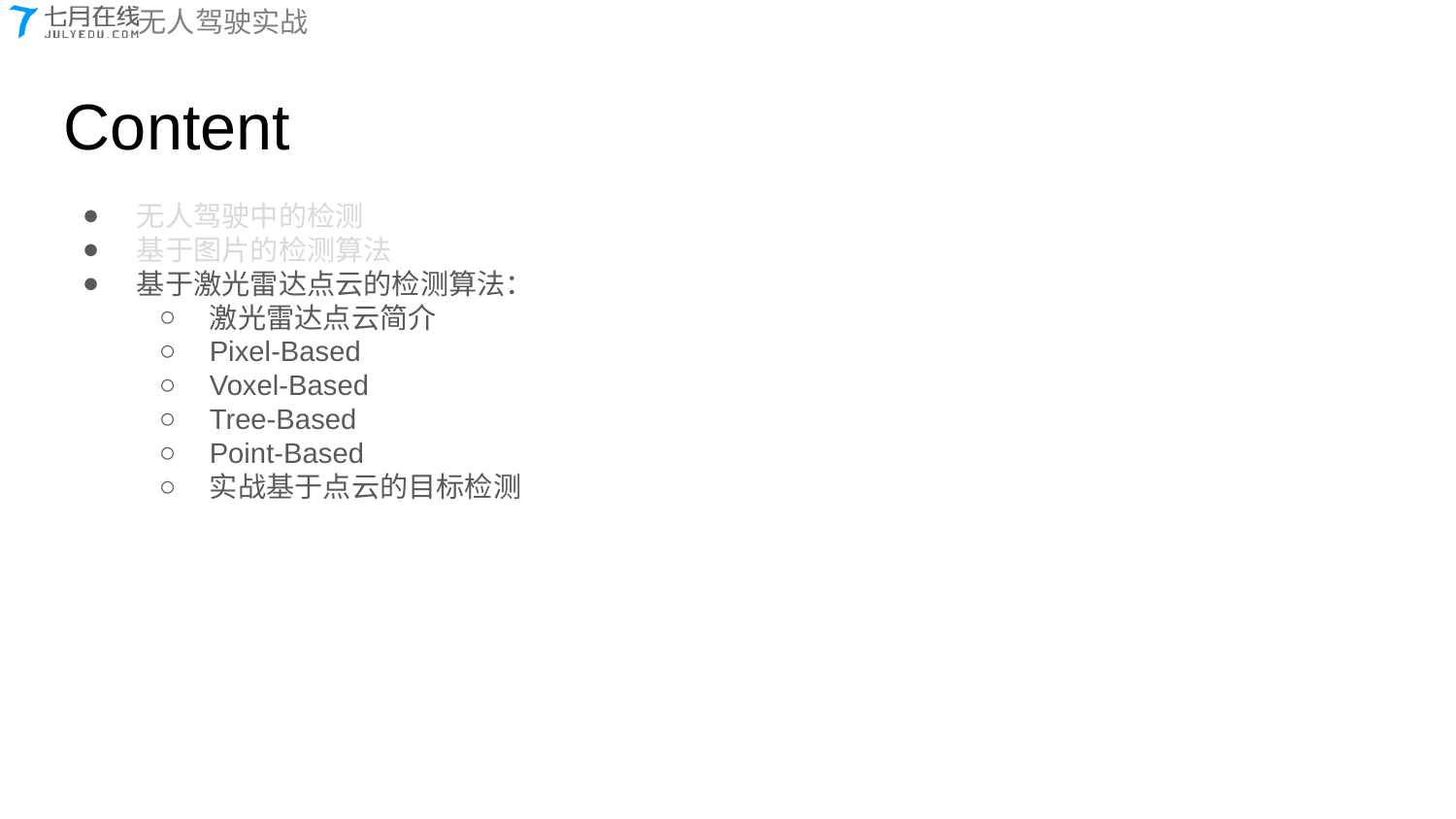

Content
无人驾驶中的检测
基于图片的检测算法
基于激光雷达点云的检测算法：
激光雷达点云简介
Pixel-Based
Voxel-Based
Tree-Based
Point-Based
实战基于点云的目标检测